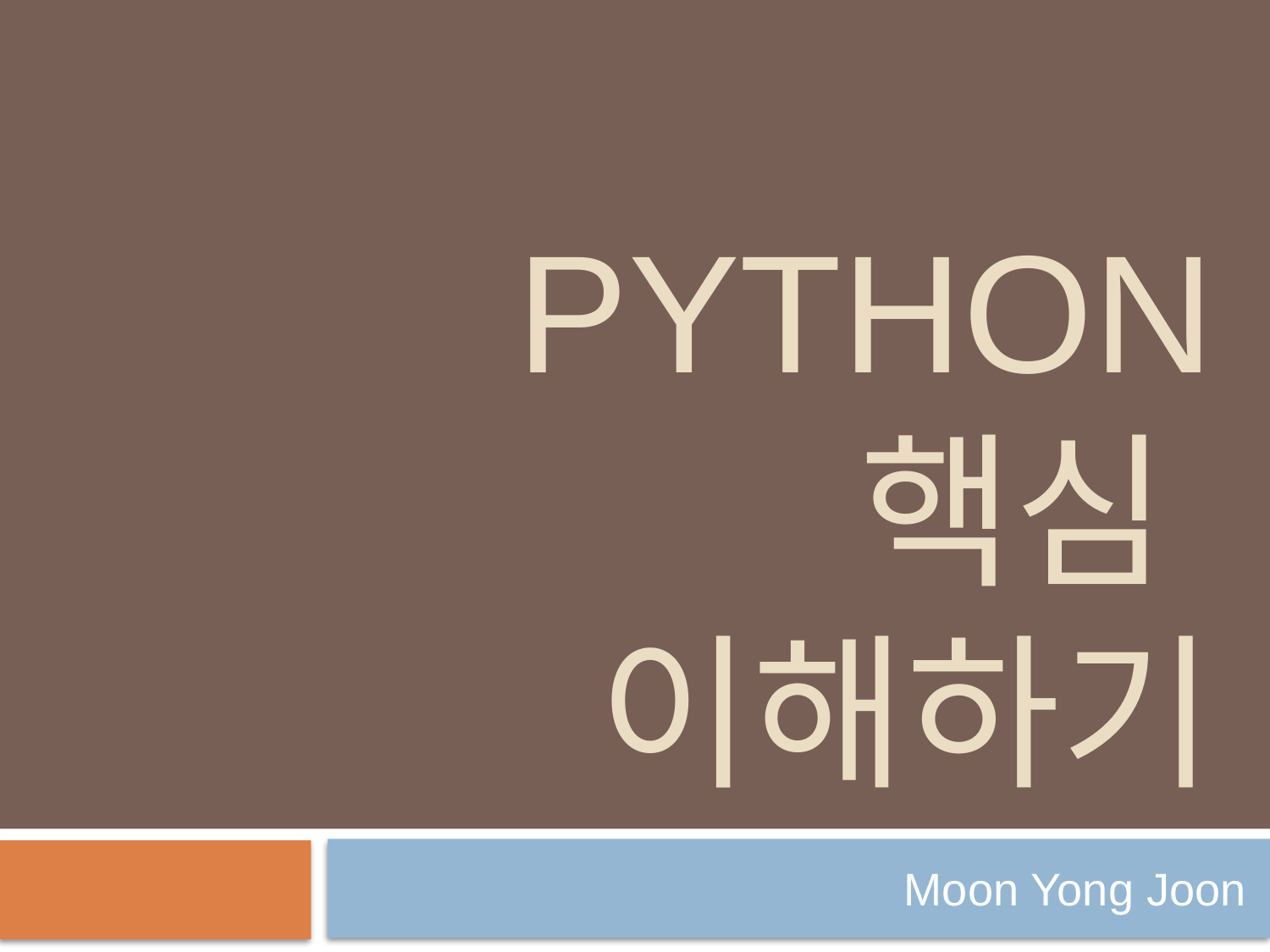

# Python 핵심 이해하기
Moon Yong Joon